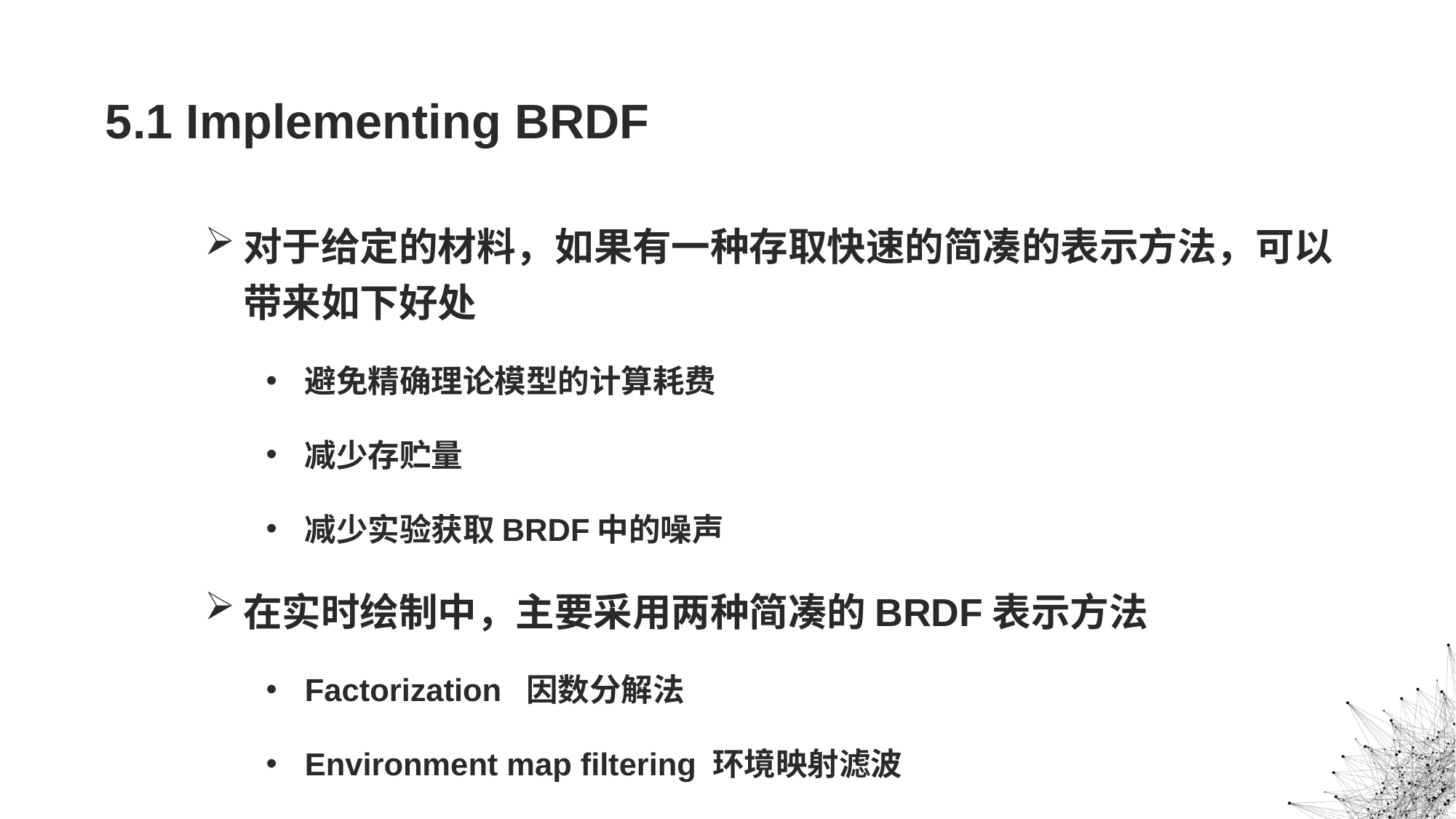

# 5.1 Implementing BRDF
对于给定的材料，如果有一种存取快速的简凑的表示方法，可以带来如下好处
避免精确理论模型的计算耗费
减少存贮量
减少实验获取BRDF中的噪声
在实时绘制中，主要采用两种简凑的BRDF表示方法
Factorization  因数分解法
Environment map filtering 环境映射滤波